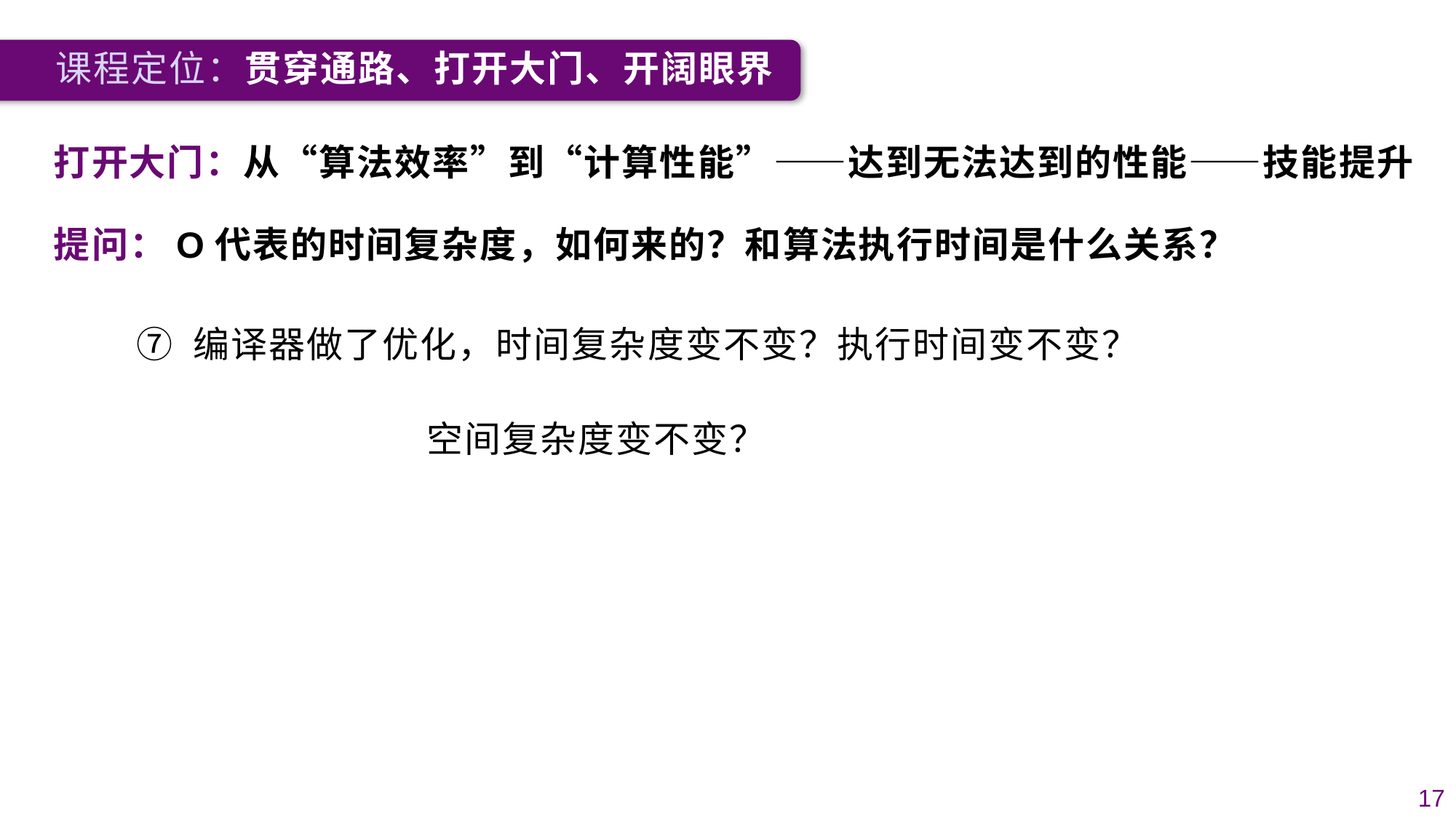

课程定位：贯穿通路、打开大门、开阔眼界
打开大门：从“算法效率”到“计算性能”——达到无法达到的性能——技能提升
提问：O代表的时间复杂度，如何来的？和算法执行时间是什么关系？
⑦ 编译器做了优化，时间复杂度变不变？执行时间变不变？
                             空间复杂度变不变？
17